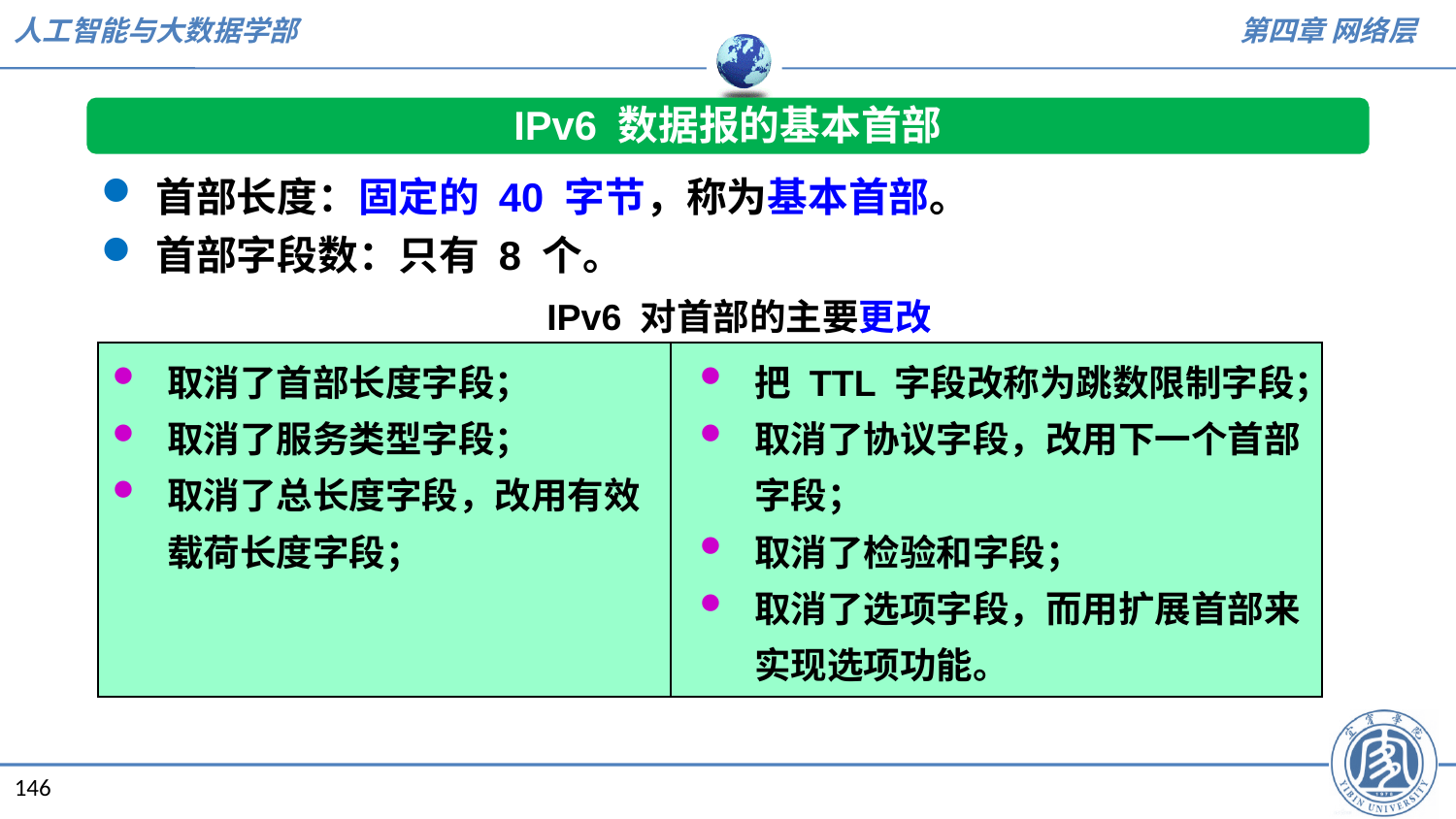

IPv6 数据报的基本首部

首部长度：固定的 40 字节，称为基本首部。
首部字段数：只有 8 个。
IPv6 对首部的主要更改
| 取消了首部长度字段； 取消了服务类型字段； 取消了总长度字段，改用有效载荷长度字段； | 把 TTL 字段改称为跳数限制字段； 取消了协议字段，改用下一个首部字段； 取消了检验和字段； 取消了选项字段，而用扩展首部来实现选项功能。 |
| --- | --- |
146